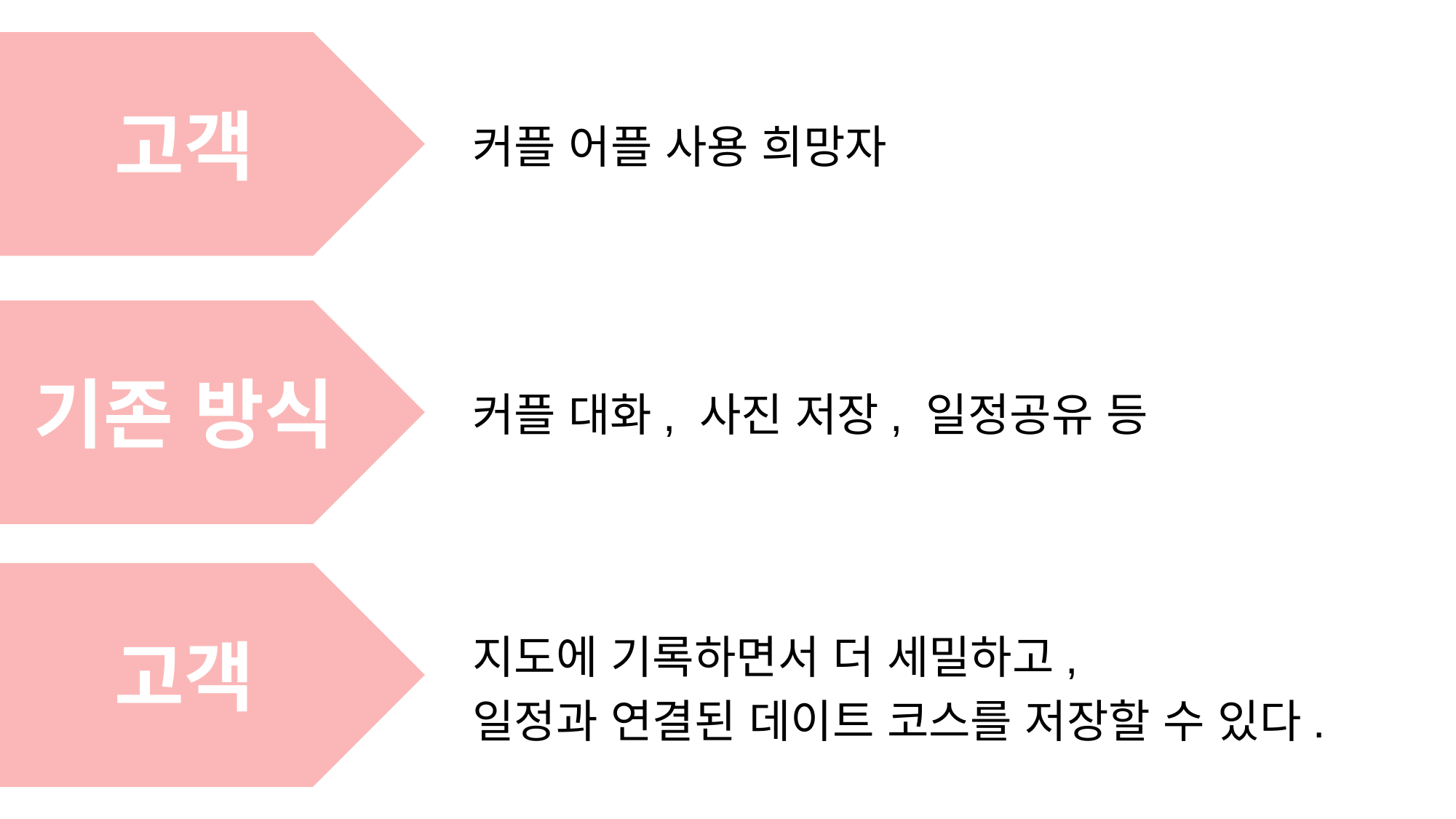

고객
커플 어플 사용 희망자
기존 방식
커플 대화, 사진 저장, 일정공유 등
고객
지도에 기록하면서 더 세밀하고,
일정과 연결된 데이트 코스를 저장할 수 있다.